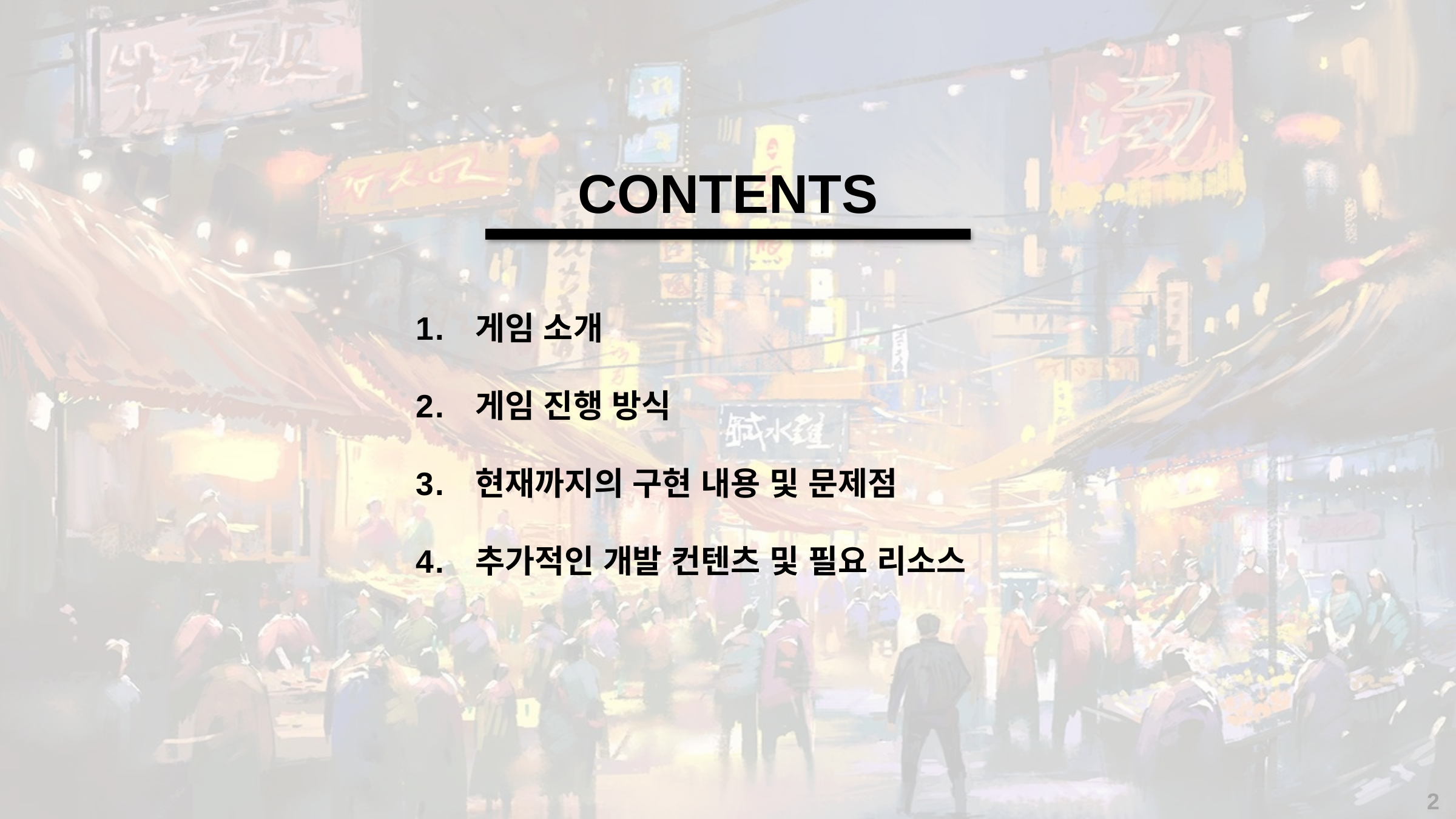

CONTENTS

게임 소개
게임 진행 방식
현재까지의 구현 내용 및 문제점
추가적인 개발 컨텐츠 및 필요 리소스
2